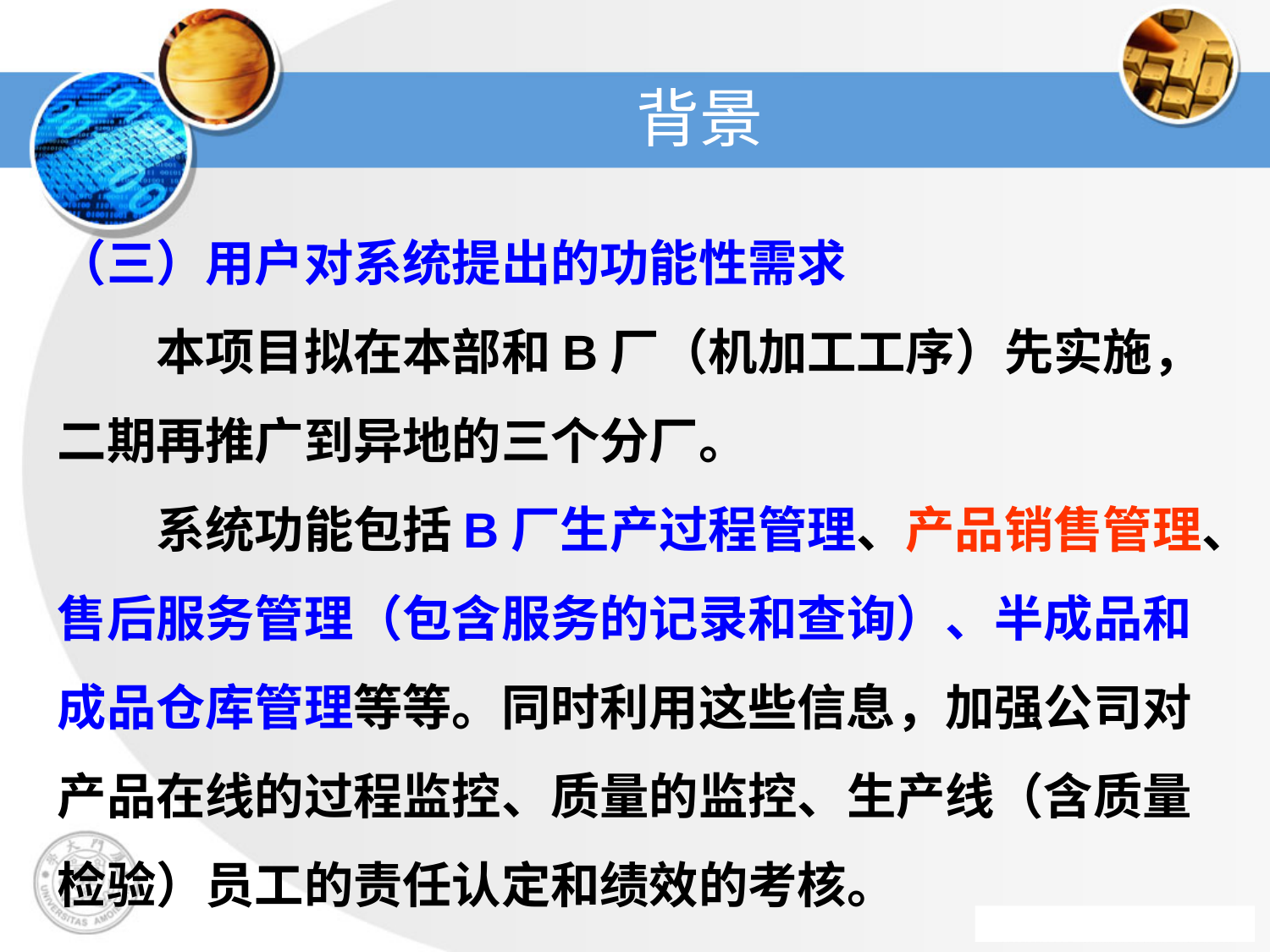

# 背景
（三）用户对系统提出的功能性需求
　　本项目拟在本部和B厂（机加工工序）先实施，二期再推广到异地的三个分厂。
　　系统功能包括B厂生产过程管理、产品销售管理、售后服务管理（包含服务的记录和查询）、半成品和成品仓库管理等等。同时利用这些信息，加强公司对产品在线的过程监控、质量的监控、生产线（含质量检验）员工的责任认定和绩效的考核。